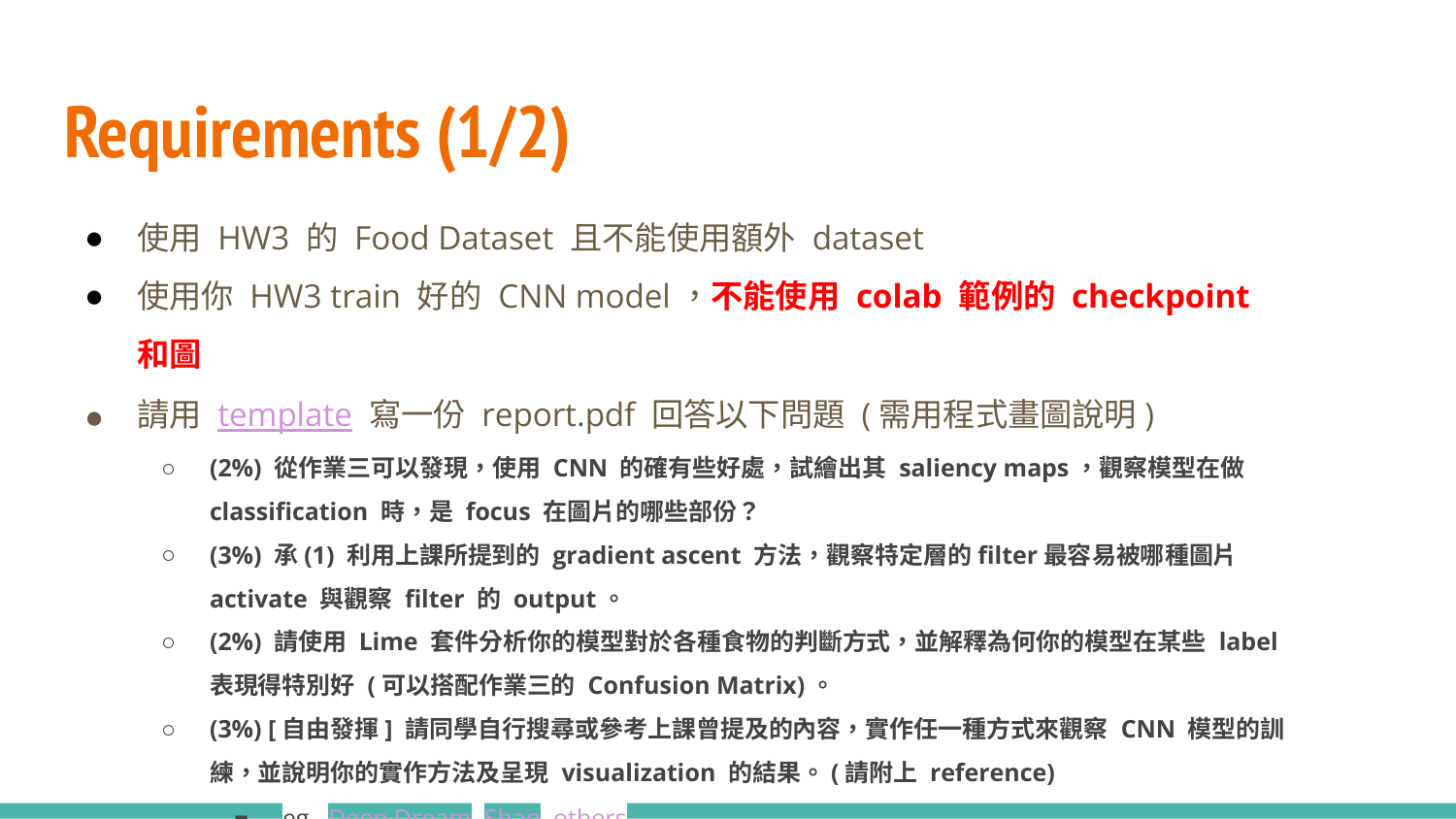

# Requirements (1/2)
使用 HW3 的 Food Dataset 且不能使用額外 dataset
使用你 HW3 train 好的 CNN model，不能使用 colab 範例的 checkpoint 和圖
請用 template 寫一份 report.pdf 回答以下問題 (需用程式畫圖說明)
(2%) 從作業三可以發現，使用 CNN 的確有些好處，試繪出其 saliency maps，觀察模型在做 classification 時，是 focus 在圖片的哪些部份？
(3%) 承(1) 利用上課所提到的 gradient ascent 方法，觀察特定層的filter最容易被哪種圖片 activate 與觀察 filter 的 output。
(2%) 請使用 Lime 套件分析你的模型對於各種食物的判斷方式，並解釋為何你的模型在某些 label 表現得特別好 (可以搭配作業三的 Confusion Matrix)。
(3%) [自由發揮] 請同學自行搜尋或參考上課曾提及的內容，實作任一種方式來觀察 CNN 模型的訓練，並說明你的實作方法及呈現 visualization 的結果。(請附上 reference)
eg., Deep Dream, Shap, others